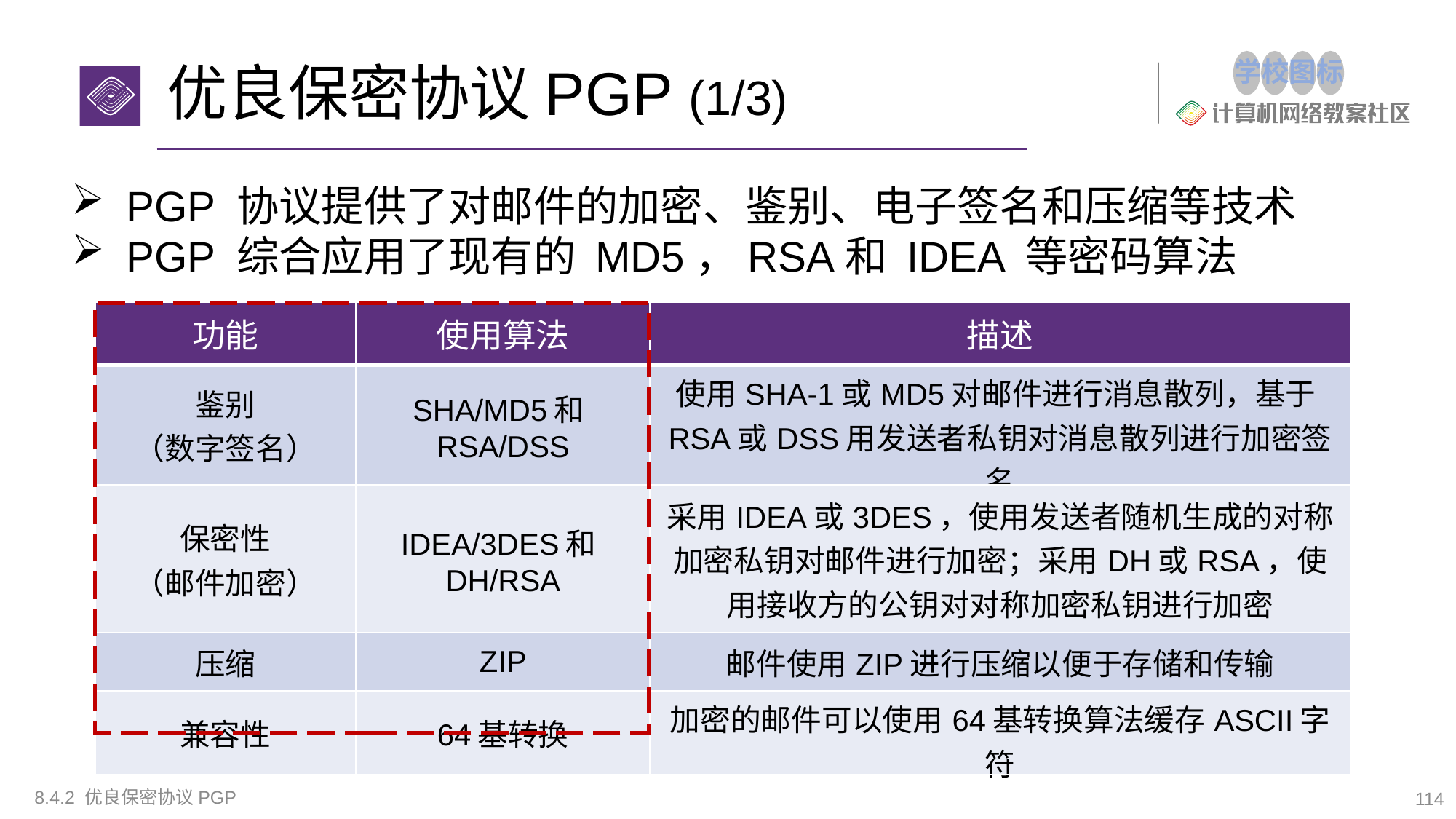

# 优良保密协议PGP (1/3)
PGP 协议提供了对邮件的加密、鉴别、电子签名和压缩等技术
PGP 综合应用了现有的 MD5，RSA和 IDEA 等密码算法
| 功能 | 使用算法 | 描述 |
| --- | --- | --- |
| 鉴别 （数字签名） | SHA/MD5和RSA/DSS | 使用SHA-1或MD5对邮件进行消息散列，基于RSA或DSS用发送者私钥对消息散列进行加密签名 |
| 保密性 （邮件加密） | IDEA/3DES和DH/RSA | 采用IDEA或3DES，使用发送者随机生成的对称加密私钥对邮件进行加密；采用DH或RSA，使用接收方的公钥对对称加密私钥进行加密 |
| 压缩 | ZIP | 邮件使用ZIP进行压缩以便于存储和传输 |
| 兼容性 | 64基转换 | 加密的邮件可以使用64基转换算法缓存ASCII字符 |

8.4.2 优良保密协议PGP
114